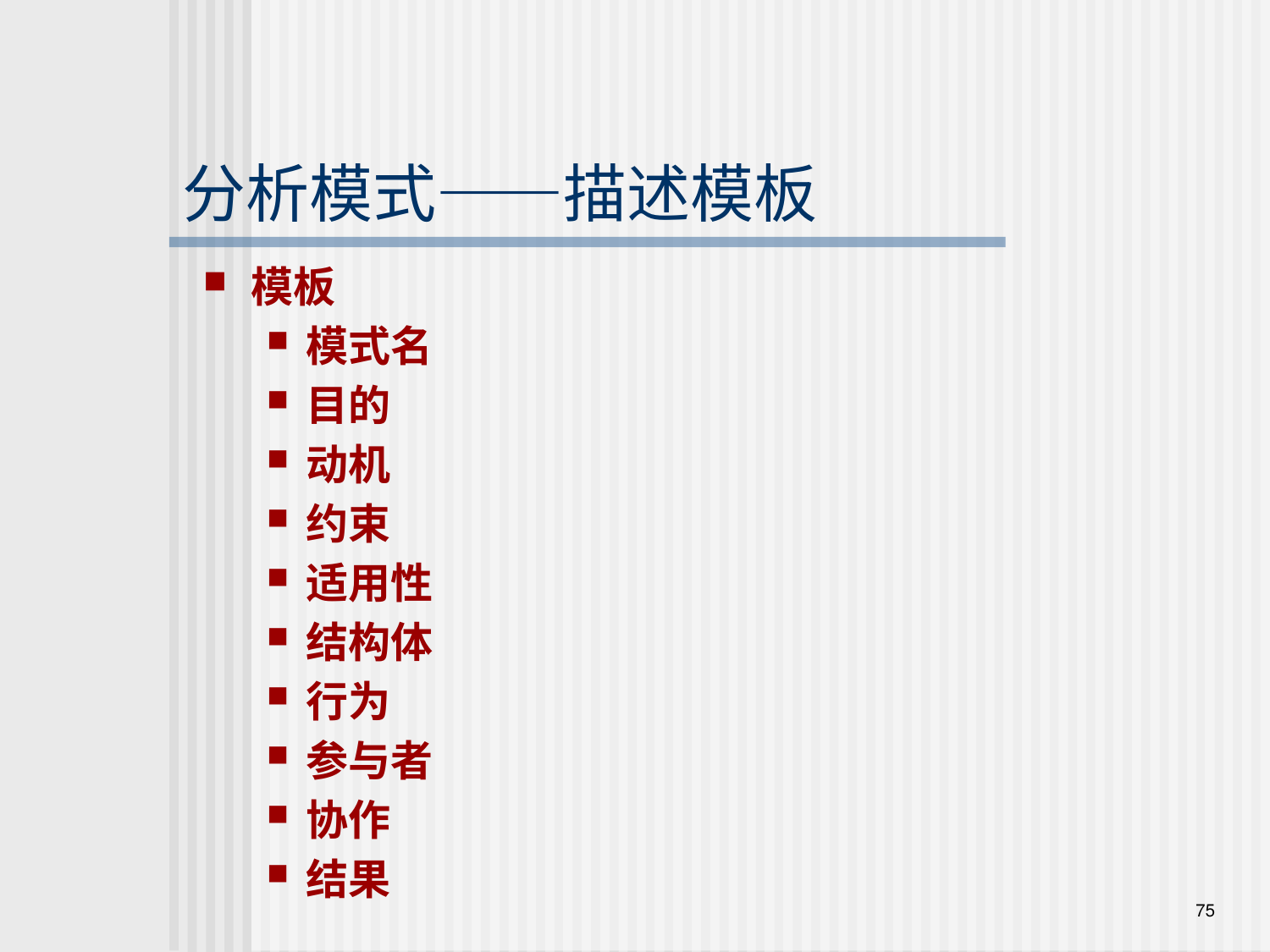

分析模式——描述模板
模板
模式名
目的
动机
约束
适用性
结构体
行为
参与者
协作
结果
75